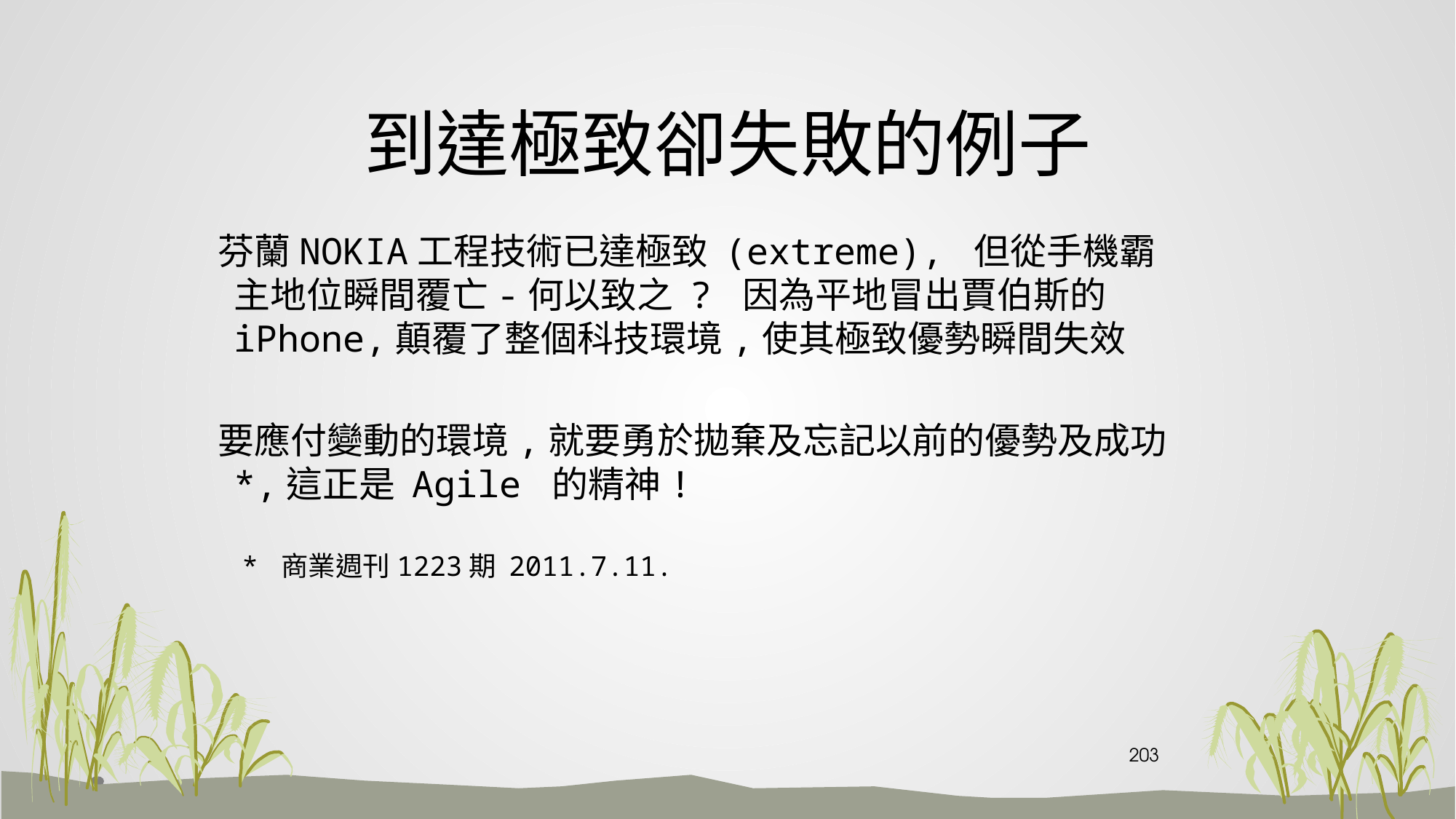

# 到達極致卻失敗的例子
  芬蘭NOKIA工程技術已達極致 (extreme), 但從手機霸主地位瞬間覆亡-何以致之 ? 因為平地冒出賈伯斯的 iPhone,顛覆了整個科技環境,使其極致優勢瞬間失效

  要應付變動的環境,就要勇於拋棄及忘記以前的優勢及成功*,這正是 Agile 的精神!

   * 商業週刊1223期 2011.7.11.

203